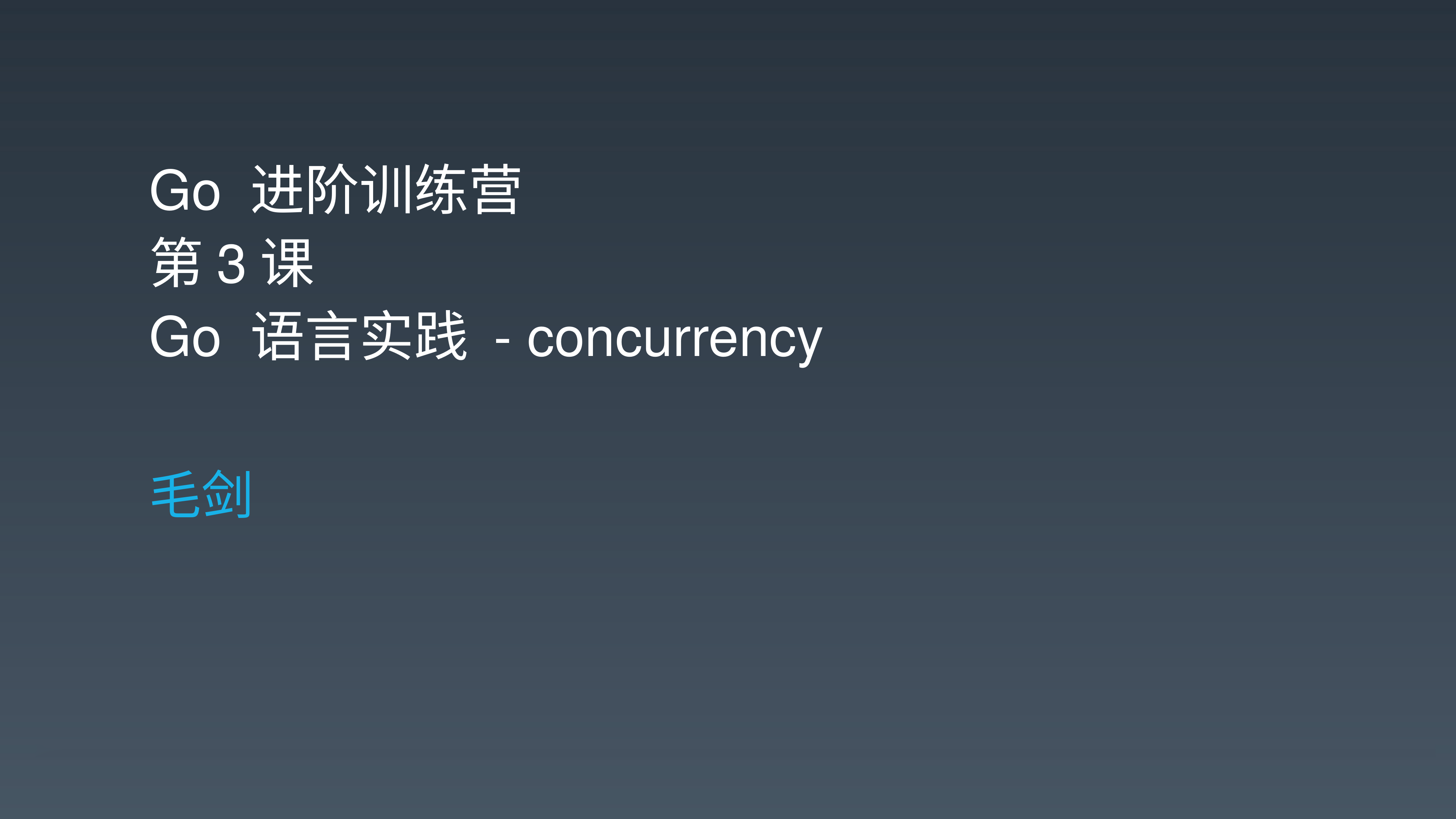

Go 进阶训练营
第3课
Go 语言实践 - concurrency
毛剑